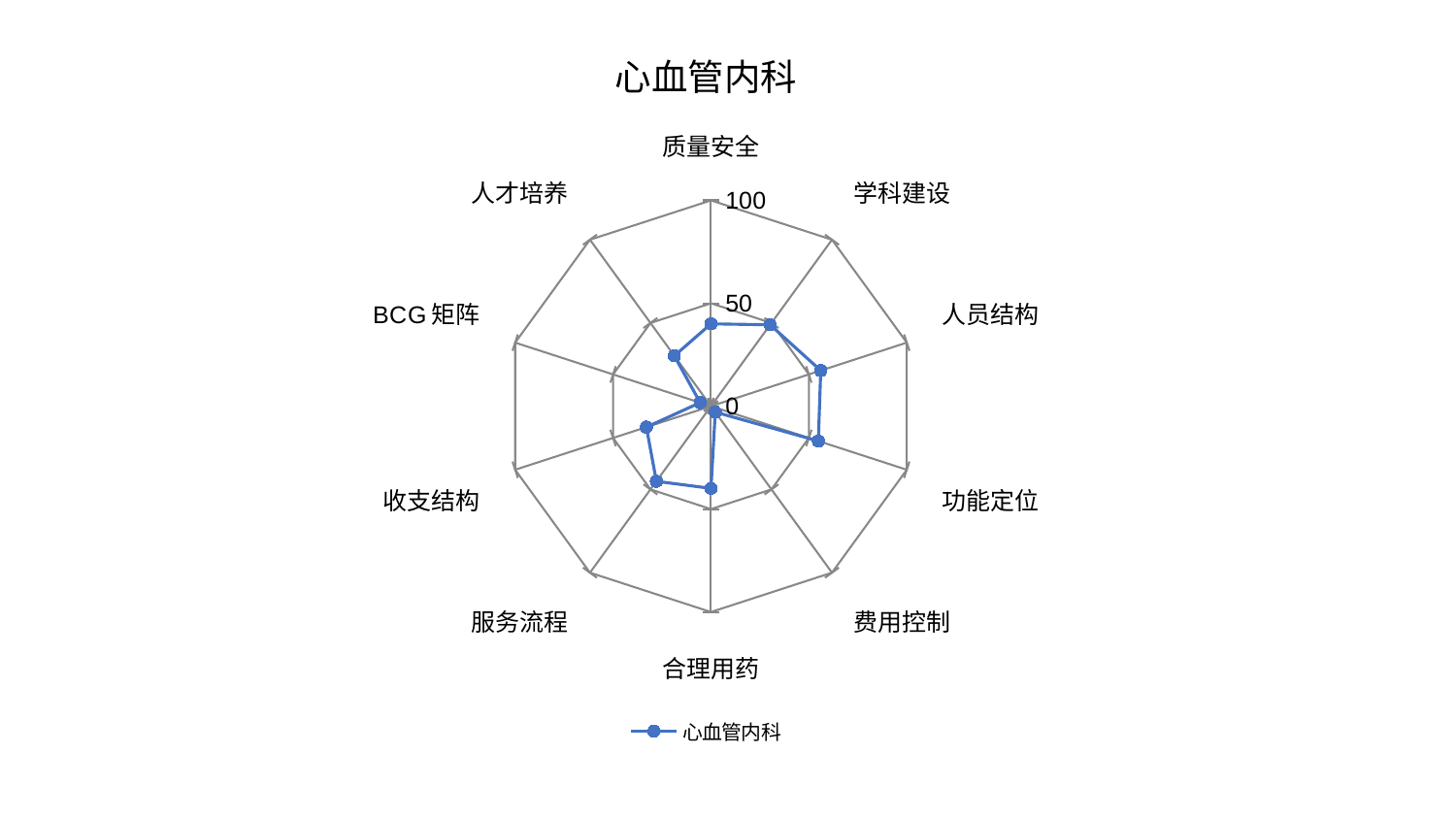

### Chart: 心血管内科

| Category | 心血管内科 |
|---|---|
| 质量安全 | 40.010348882490824 |
| 学科建设 | 48.88525412928011 |
| 人员结构 | 56.064903133554466 |
| 功能定位 | 54.85110603056955 |
| 费用控制 | 3.5599992232330733 |
| 合理用药 | 39.92356238693422 |
| 服务流程 | 45.12312240047924 |
| 收支结构 | 33.0069547601156 |
| BCG矩阵 | 5.540034780761216 |
| 人才培养 | 30.265428132979725 |
147